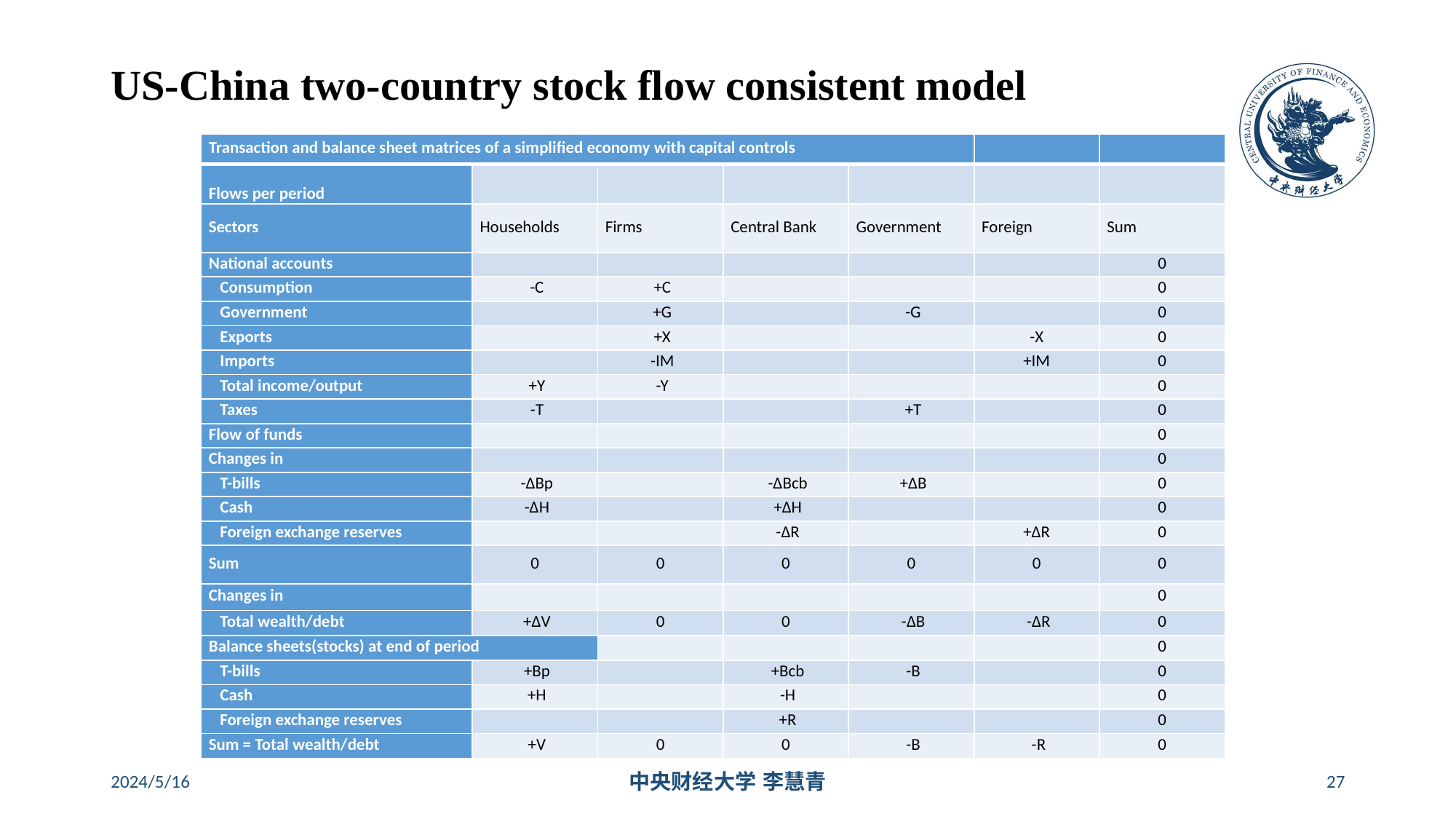

# US-China two-country stock flow consistent model
| Transaction and balance sheet matrices of a simplified economy with capital controls |  |  |  |  |  |  |
| --- | --- | --- | --- | --- | --- | --- |
| Flows per period |  |  |  |  |  |  |
| Sectors | Households | Firms | Central Bank | Government | Foreign | Sum |
| National accounts |  |  |  |  |  | 0 |
| Consumption | -C | +C |  |  |  | 0 |
| Government |  | +G |  | -G |  | 0 |
| Exports |  | +X |  |  | -X | 0 |
| Imports |  | -IM |  |  | +IM | 0 |
| Total income/output | +Y | -Y |  |  |  | 0 |
| Taxes | -T |  |  | +T |  | 0 |
| Flow of funds |  |  |  |  |  | 0 |
| Changes in |  |  |  |  |  | 0 |
| T-bills | -ΔBp |  | -ΔBcb | +ΔB |  | 0 |
| Cash | -ΔH |  | +ΔH |  |  | 0 |
| Foreign exchange reserves |  |  | -ΔR |  | +ΔR | 0 |
| Sum | 0 | 0 | 0 | 0 | 0 | 0 |
| Changes in |  |  |  |  |  | 0 |
| Total wealth/debt | +ΔV | 0 | 0 | -ΔB | -ΔR | 0 |
| Balance sheets(stocks) at end of period |  |  |  |  |  | 0 |
| T-bills | +Bp |  | +Bcb | -B |  | 0 |
| Cash | +H |  | -H |  |  | 0 |
| Foreign exchange reserves |  |  | +R |  |  | 0 |
| Sum = Total wealth/debt | +V | 0 | 0 | -B | -R | 0 |
2024/5/16
中央财经大学 李慧青
27